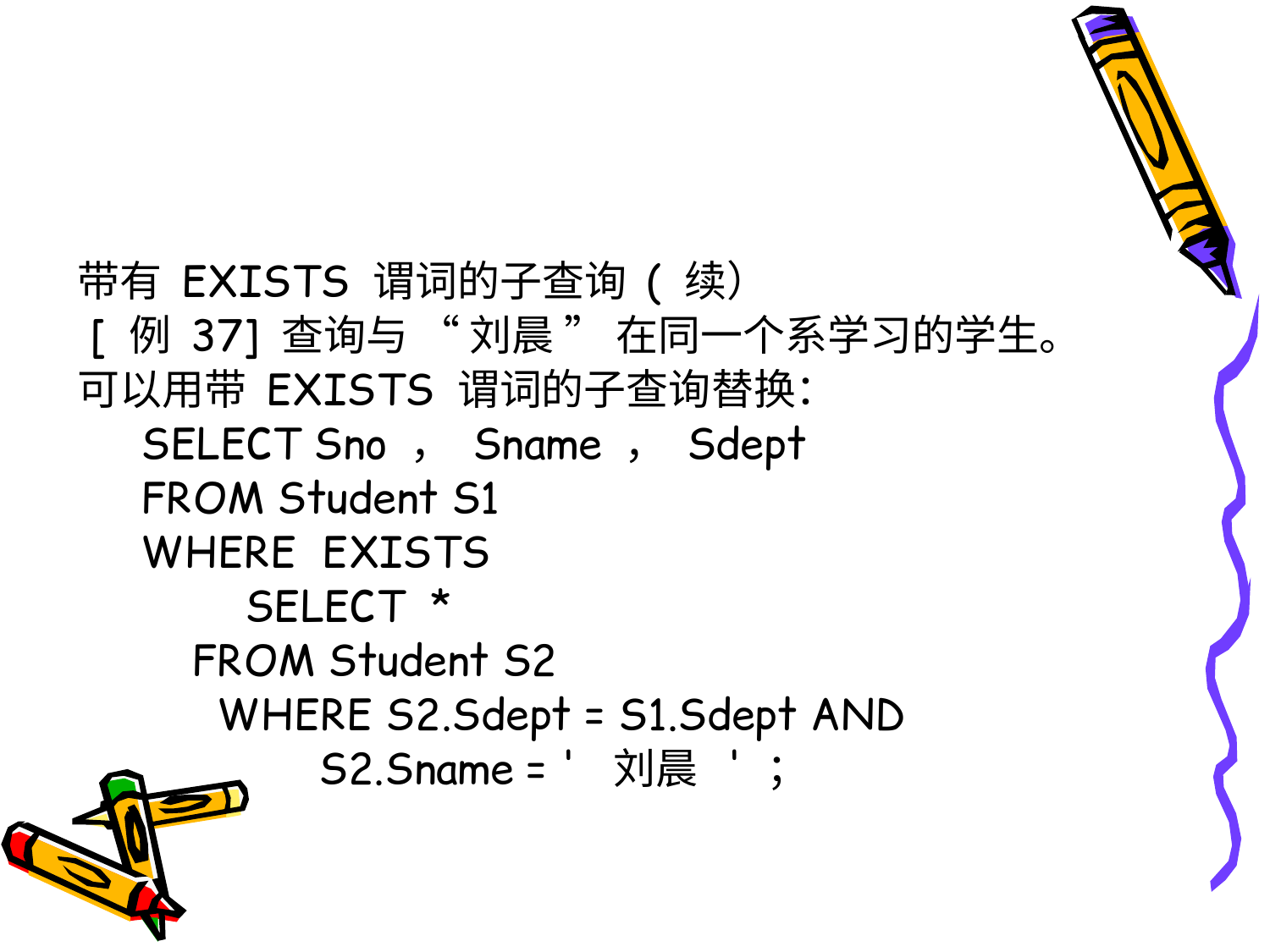

#
带有 EXISTS 谓词的子查询 ( 续）
 [ 例 37] 查询与 “ 刘晨 ” 在同一个系学习的学生。
可以用带 EXISTS 谓词的子查询替换：
     SELECT Sno ， Sname ， Sdept
     FROM Student S1
     WHERE  EXISTS
         　  SELECT  *
         FROM Student S2
           WHERE S2.Sdept = S1.Sdept AND
                   S2.Sname = '  刘晨  ' ；